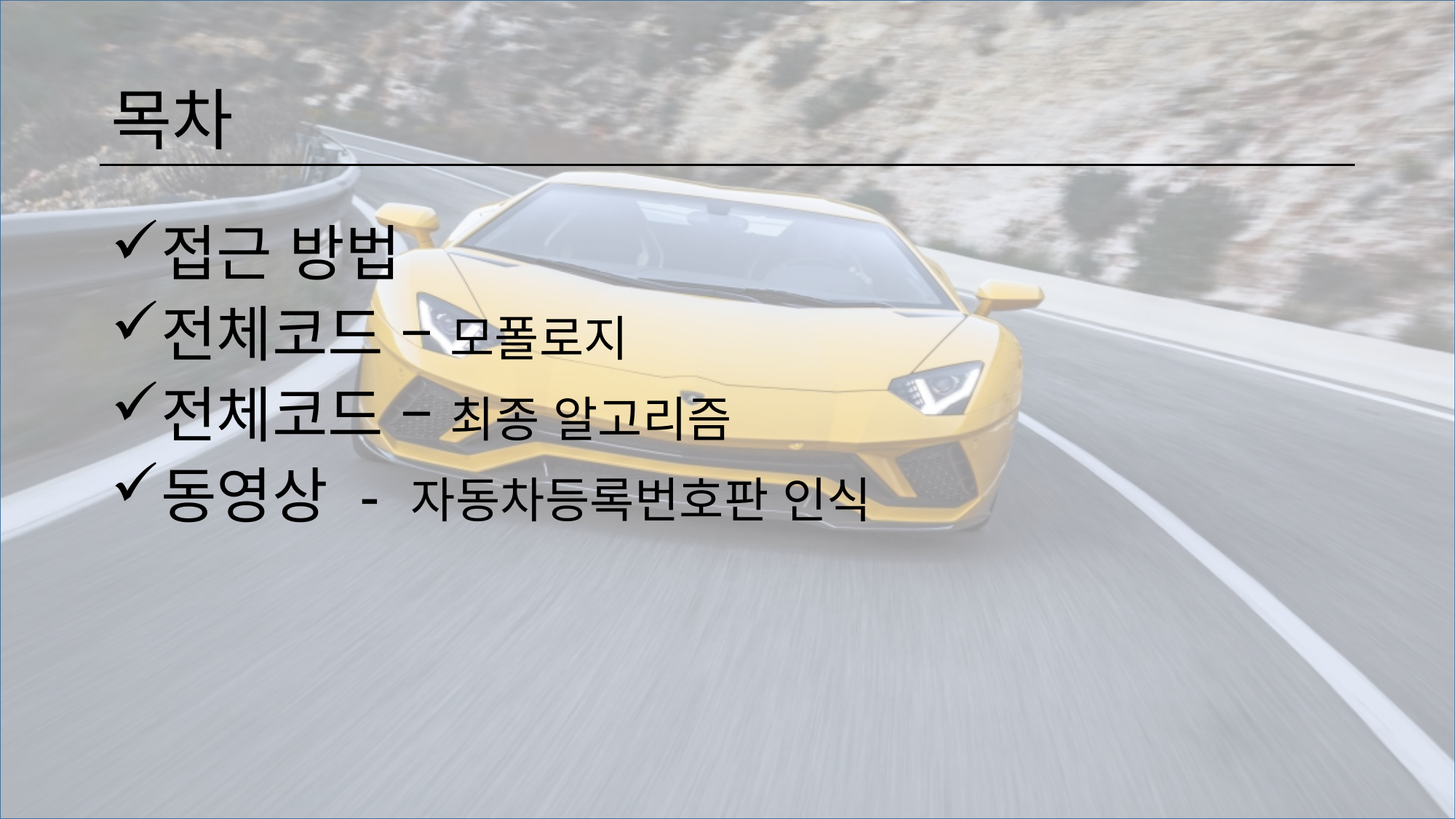

# 목차
접근 방법
전체코드 – 모폴로지
전체코드 – 최종 알고리즘
동영상 - 자동차등록번호판 인식